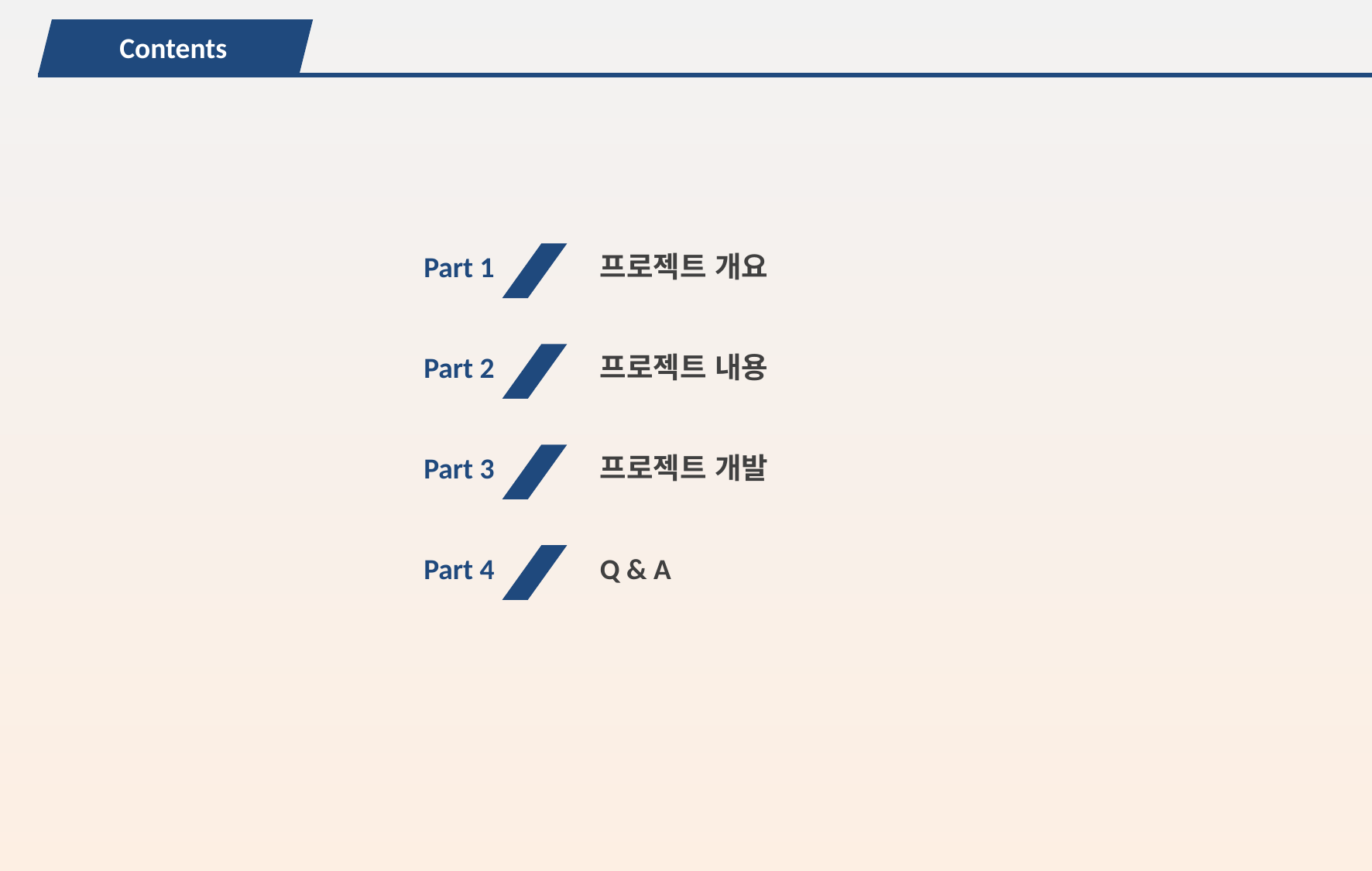

Contents

Part 1
프로젝트 개요

Part 2
프로젝트 내용

Part 3
프로젝트 개발

Part 4
Q & A